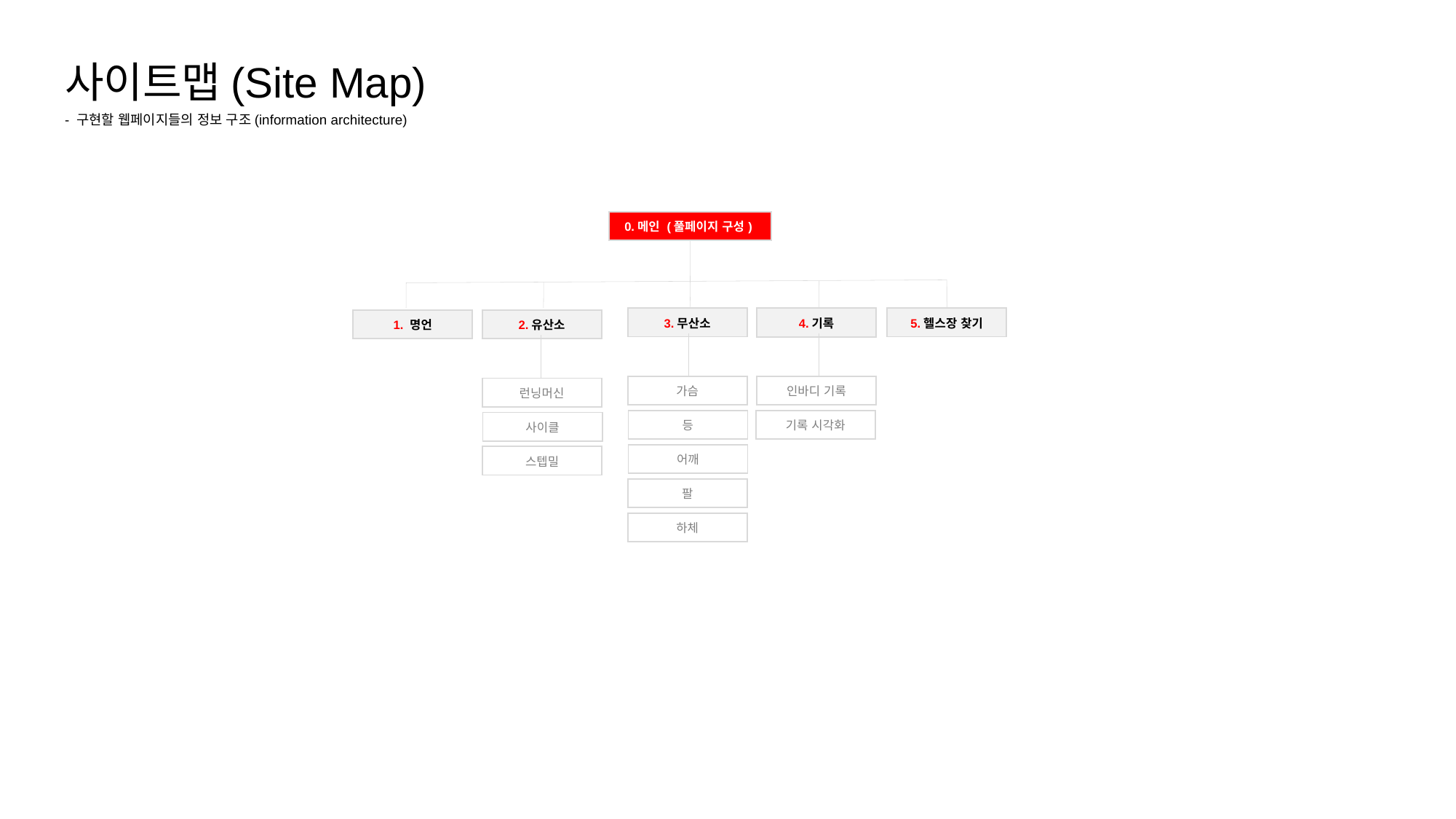

사이트맵(Site Map)
- 구현할 웹페이지들의 정보 구조(information architecture)
| 0.메인 (풀페이지 구성) |
| --- |
| 3.무산소 |
| --- |
| 5.헬스장 찾기 |
| --- |
| 4.기록 |
| --- |
| 1. 명언 |
| --- |
| 2.유산소 |
| --- |
| 가슴 |
| --- |
| 인바디 기록 |
| --- |
| 런닝머신 |
| --- |
| 등 |
| --- |
| 기록 시각화 |
| --- |
| 사이클 |
| --- |
| 어깨 |
| --- |
| 스텝밀 |
| --- |
| 팔 |
| --- |
| 하체 |
| --- |